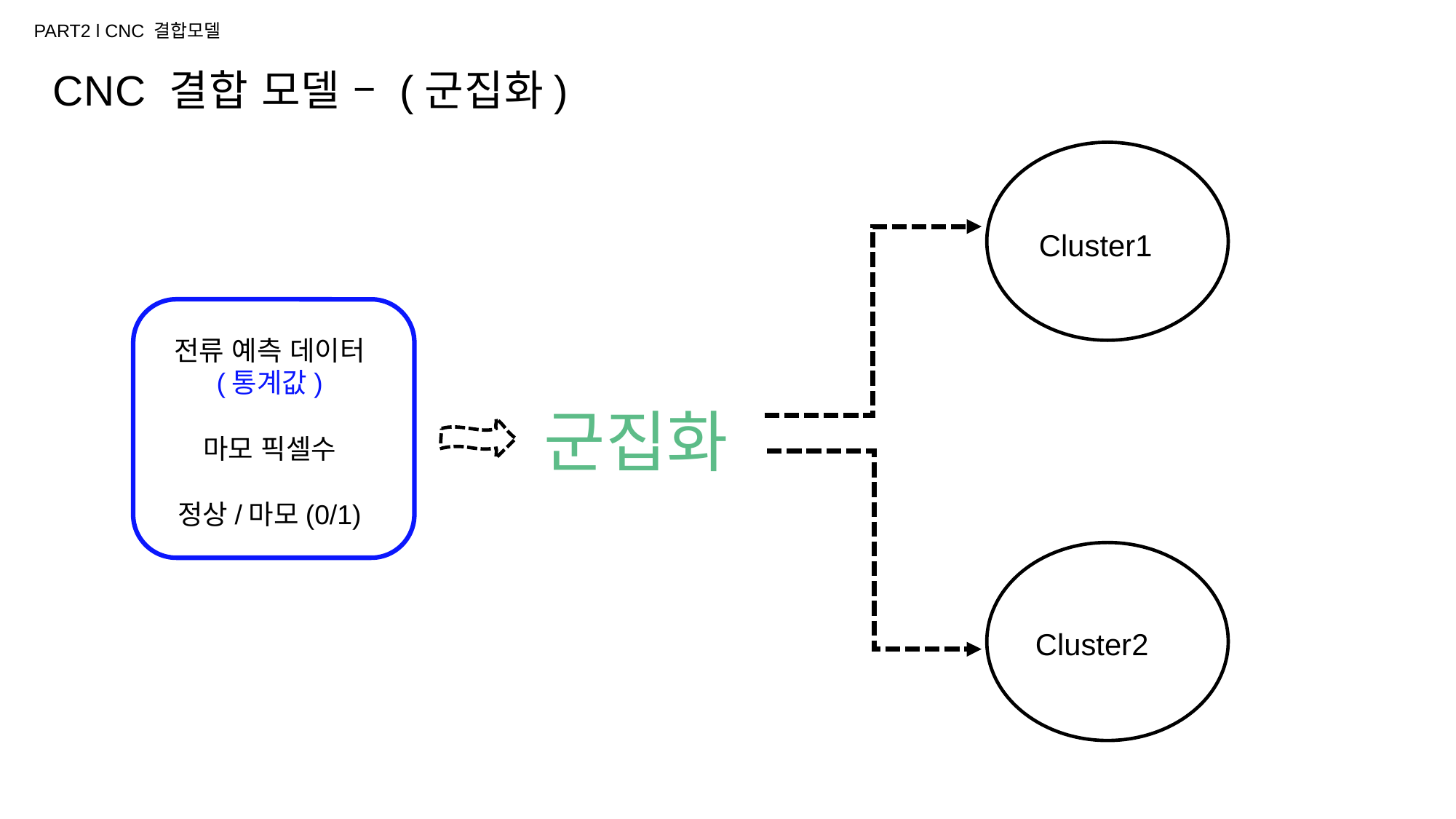

글씨체

글씨체
PART2 l CNC 결합모델
글씨체
CNC 결합 모델 – (군집화)
글씨체
COMPANY
CLCU

Cluster1

전류 예측 데이터
(통계값)

마모 픽셀수

정상/마모(0/1)
군집화

CLCU
Cluster2